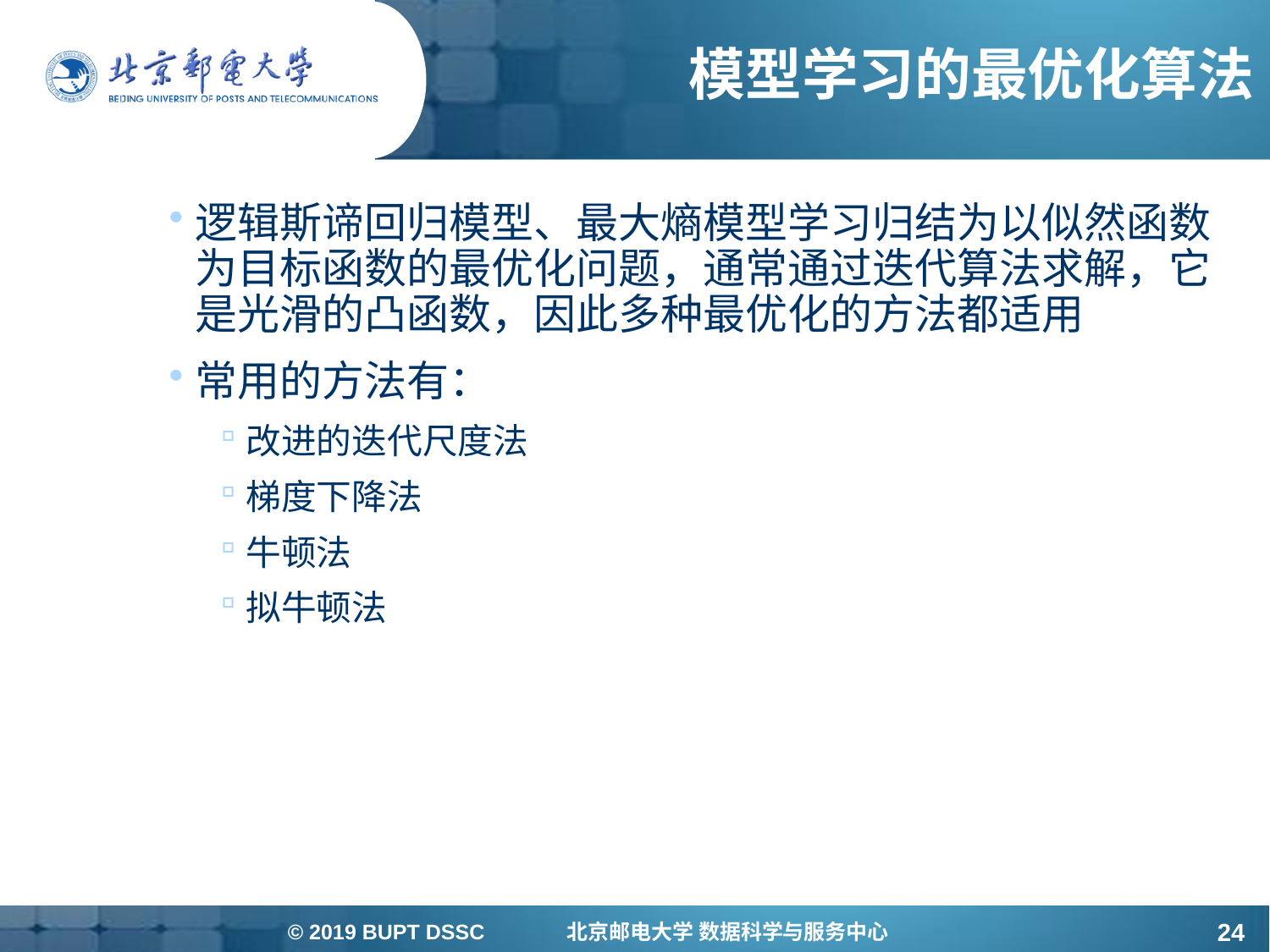

# 模型学习的最优化算法
逻辑斯谛回归模型、最大熵模型学习归结为以似然函数为目标函数的最优化问题，通常通过迭代算法求解，它是光滑的凸函数，因此多种最优化的方法都适用
常用的方法有：
改进的迭代尺度法
梯度下降法
牛顿法
拟牛顿法

© 2019 BUPT DSSC             北京邮电大学 数据科学与服务中心